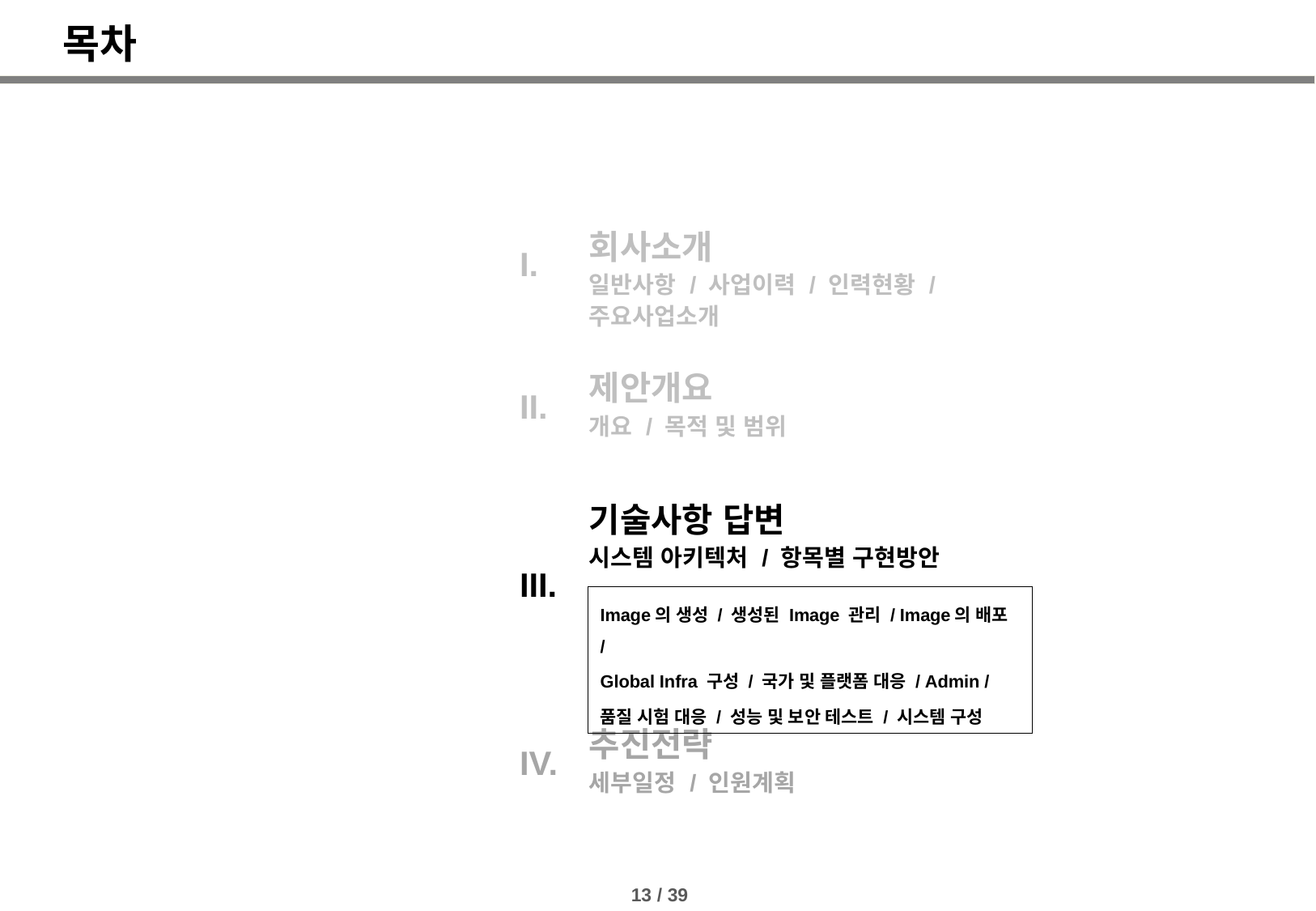

# 목차
| I. | 회사소개 일반사항 / 사업이력 / 인력현황 / 주요사업소개 |
| --- | --- |
| II. | 제안개요 개요 / 목적 및 범위 |
| III. | 기술사항 답변 시스템 아키텍처 / 항목별 구현방안 |
| IV. | 추진전략 세부일정 / 인원계획 |
Image의 생성 / 생성된 Image 관리 / Image의 배포 /
Global Infra 구성 / 국가 및 플랫폼 대응 / Admin /
품질 시험 대응 / 성능 및 보안 테스트 / 시스템 구성